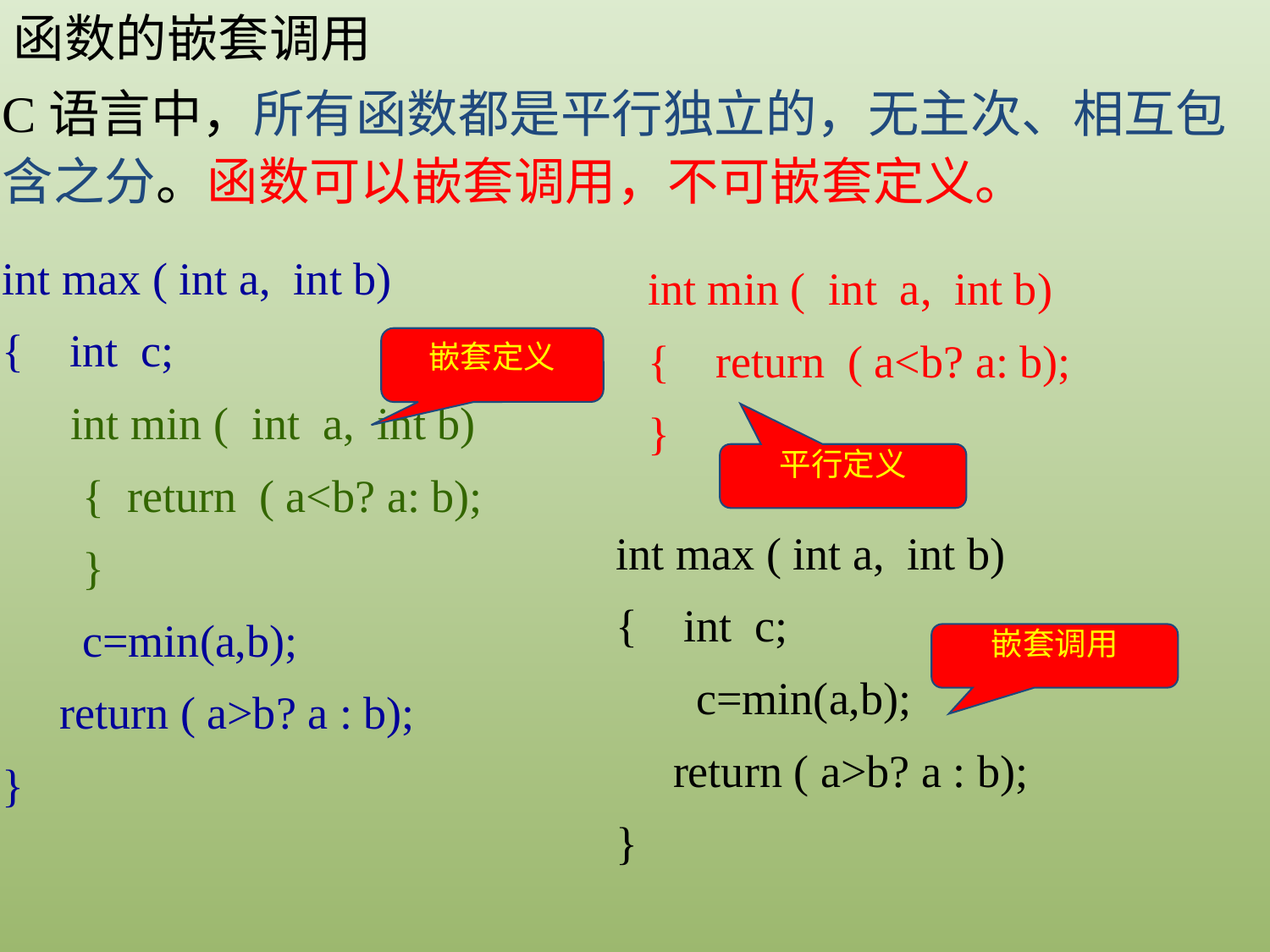

函数的嵌套调用
C语言中，所有函数都是平行独立的，无主次、相互包含之分。函数可以嵌套调用，不可嵌套定义。
int max ( int a,  int b)
{    int  c;
      int min (  int  a,  int b)
       {  return  ( a<b? a: b);
       }
       c=min(a,b);
     return ( a>b? a : b);
}
int min (  int  a,  int b)
{    return  ( a<b? a: b);
}
嵌套定义
平行定义
int max ( int a,  int b)
{    int  c;
       c=min(a,b);
     return ( a>b? a : b);
}
嵌套调用
205